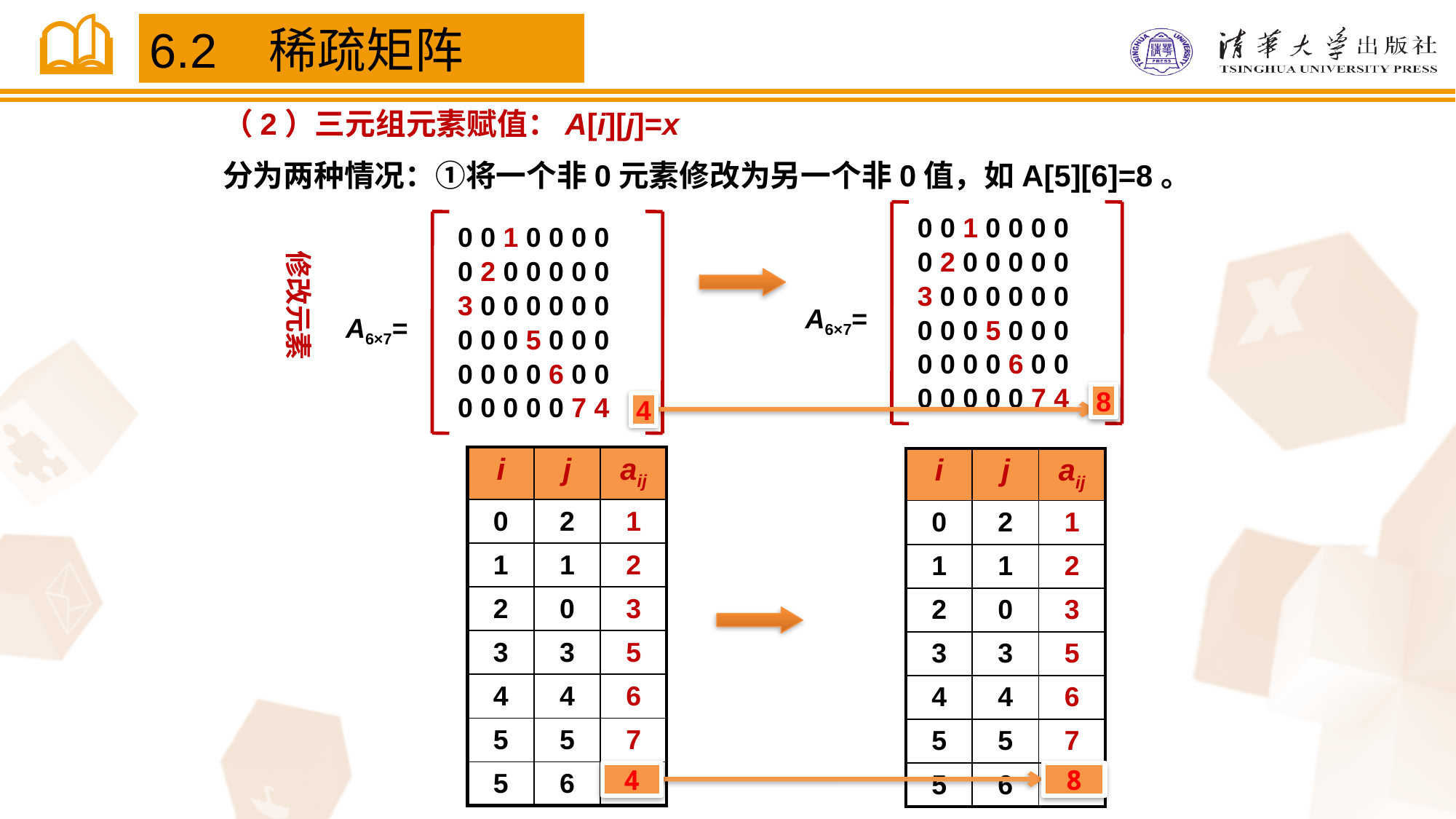

6.2   稀疏矩阵
（2）三元组元素赋值：A[i][j]=x
分为两种情况：①将一个非0元素修改为另一个非0值，如A[5][6]=8。
0 0 1 0 0 0 0
0 2 0 0 0 0 0
3 0 0 0 0 0 0
A6×7=
0 0 0 5 0 0 0
0 0 0 0 6 0 0
0 0 0 0 0 7 4
0 0 1 0 0 0 0
0 2 0 0 0 0 0
3 0 0 0 0 0 0
A6×7=
0 0 0 5 0 0 0
0 0 0 0 6 0 0
0 0 0 0 0 7 4
修改元素

8
4
| i | j | aij |
| --- | --- | --- |
| 0 | 2 | 1 |
| 1 | 1 | 2 |
| 2 | 0 | 3 |
| 3 | 3 | 5 |
| 4 | 4 | 6 |
| 5 | 5 | 7 |
| 5 | 6 | 4 |
| i | j | aij |
| --- | --- | --- |
| 0 | 2 | 1 |
| 1 | 1 | 2 |
| 2 | 0 | 3 |
| 3 | 3 | 5 |
| 4 | 4 | 6 |
| 5 | 5 | 7 |
| 5 | 6 | 4 |

4
8